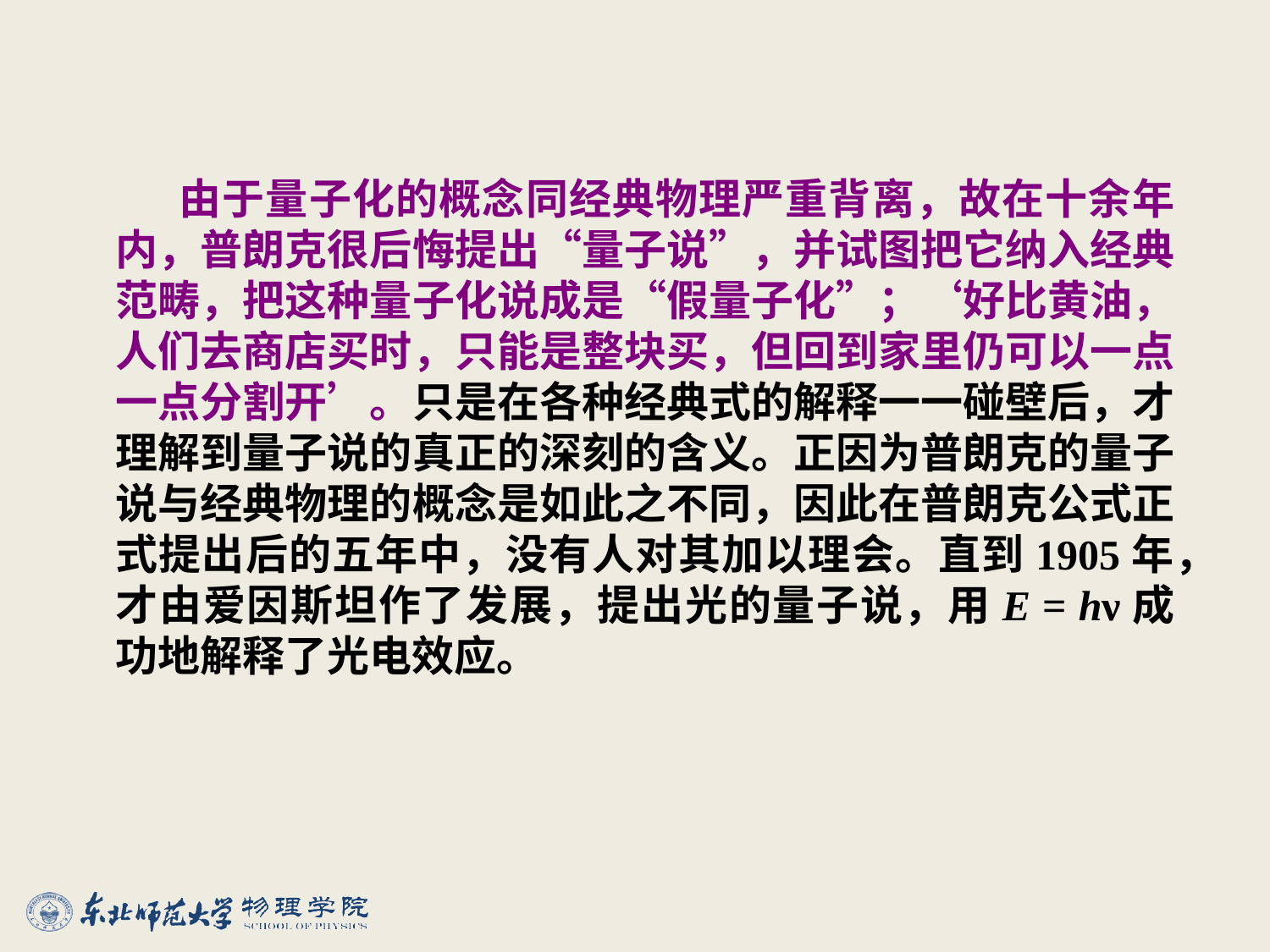

由于量子化的概念同经典物理严重背离，故在十余年内，普朗克很后悔提出“量子说”，并试图把它纳入经典范畴，把这种量子化说成是“假量子化”；‘好比黄油，人们去商店买时，只能是整块买，但回到家里仍可以一点一点分割开’。只是在各种经典式的解释一一碰壁后，才理解到量子说的真正的深刻的含义。正因为普朗克的量子说与经典物理的概念是如此之不同，因此在普朗克公式正式提出后的五年中，没有人对其加以理会。直到1905年，才由爱因斯坦作了发展，提出光的量子说，用E = hν成功地解释了光电效应。